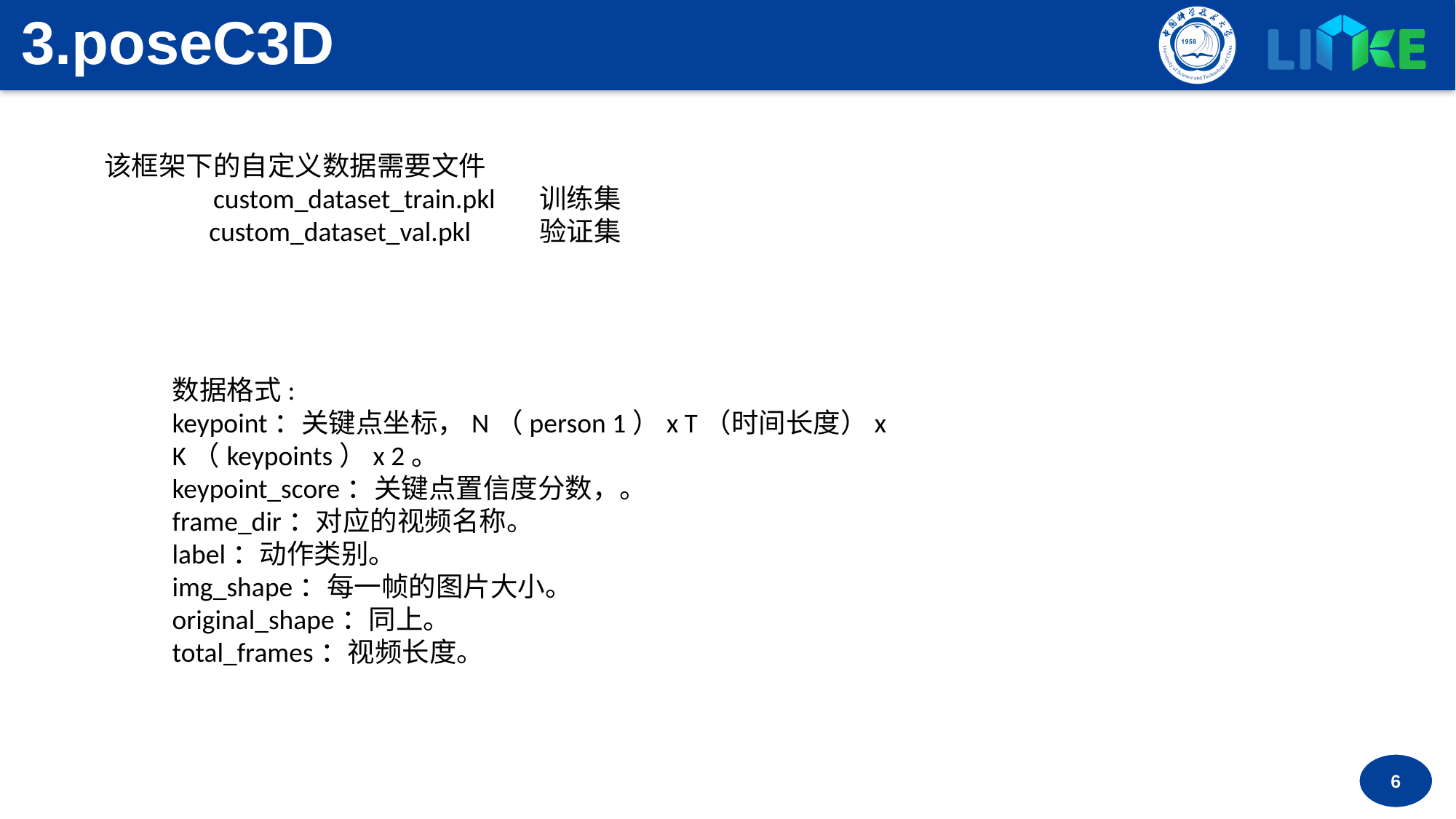

3.poseC3D
该框架下的自定义数据需要文件
	custom_dataset_train.pkl      训练集
                 custom_dataset_val.pkl          验证集

数据格式:
keypoint：关键点坐标，N（person 1）x T（时间长度）x K（keypoints）x 2。
keypoint_score：关键点置信度分数，。
frame_dir：对应的视频名称。
label：动作类别。
img_shape：每一帧的图片大小。
original_shape：同上。
total_frames：视频长度。